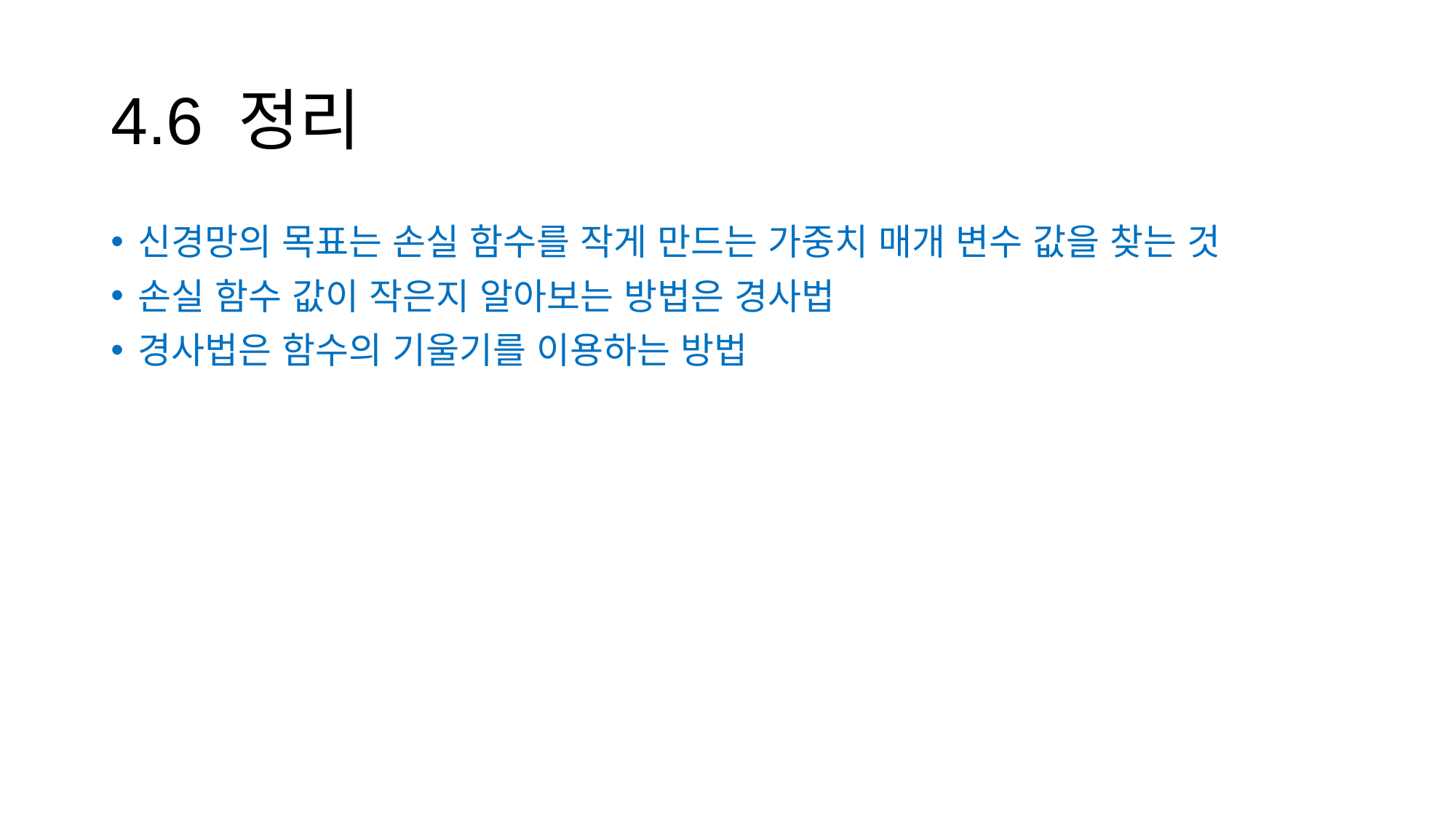

# 4.6 정리
신경망의 목표는 손실 함수를 작게 만드는 가중치 매개 변수 값을 찾는 것
손실 함수 값이 작은지 알아보는 방법은 경사법
경사법은 함수의 기울기를 이용하는 방법